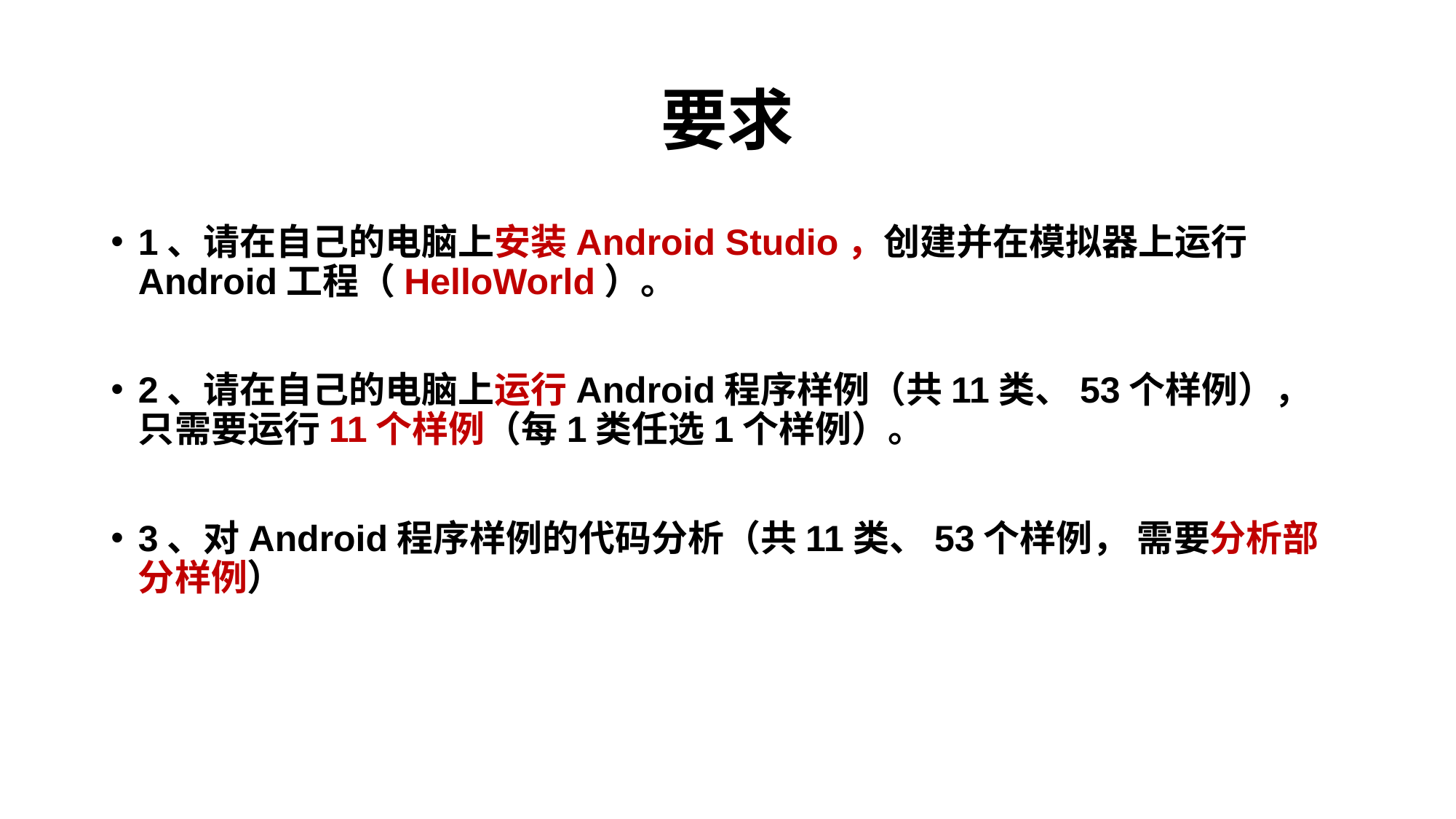

# 要求
1、请在自己的电脑上安装Android Studio，创建并在模拟器上运行Android工程（HelloWorld）。

2、请在自己的电脑上运行Android程序样例（共11类、53个样例），只需要运行11个样例（每1类任选1个样例）。

3、对Android程序样例的代码分析（共11类、53个样例， 需要分析部分样例）